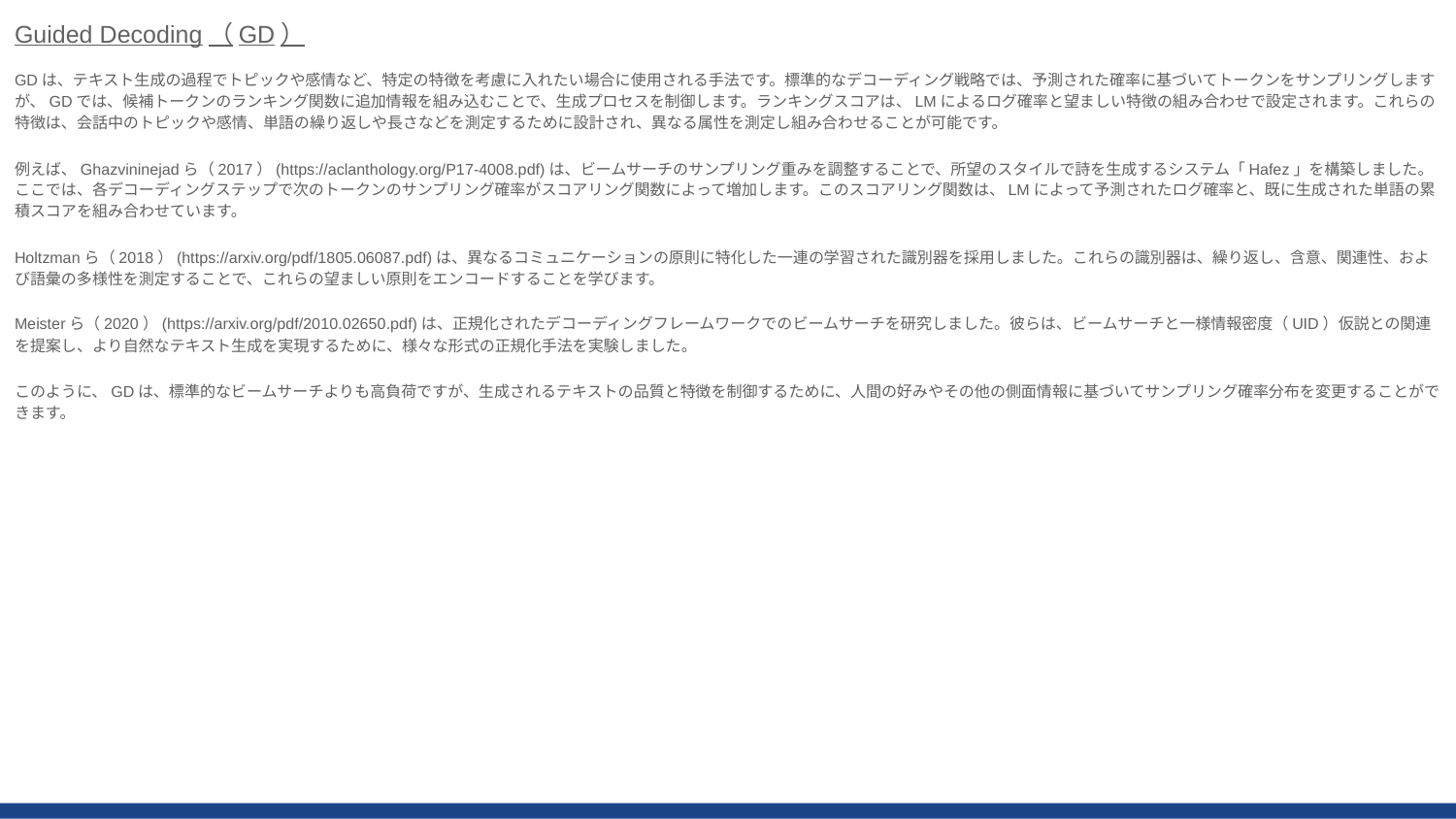

Guided Decoding（GD）
GDは、テキスト生成の過程でトピックや感情など、特定の特徴を考慮に入れたい場合に使用される手法です。標準的なデコーディング戦略では、予測された確率に基づいてトークンをサンプリングしますが、GDでは、候補トークンのランキング関数に追加情報を組み込むことで、生成プロセスを制御します。ランキングスコアは、LMによるログ確率と望ましい特徴の組み合わせで設定されます。これらの特徴は、会話中のトピックや感情、単語の繰り返しや長さなどを測定するために設計され、異なる属性を測定し組み合わせることが可能です。
例えば、Ghazvininejadら（2017）(https://aclanthology.org/P17-4008.pdf)は、ビームサーチのサンプリング重みを調整することで、所望のスタイルで詩を生成するシステム「Hafez」を構築しました。ここでは、各デコーディングステップで次のトークンのサンプリング確率がスコアリング関数によって増加します。このスコアリング関数は、LMによって予測されたログ確率と、既に生成された単語の累積スコアを組み合わせています。
Holtzmanら（2018）(https://arxiv.org/pdf/1805.06087.pdf)は、異なるコミュニケーションの原則に特化した一連の学習された識別器を採用しました。これらの識別器は、繰り返し、含意、関連性、および語彙の多様性を測定することで、これらの望ましい原則をエンコードすることを学びます。
Meisterら（2020）(https://arxiv.org/pdf/2010.02650.pdf)は、正規化されたデコーディングフレームワークでのビームサーチを研究しました。彼らは、ビームサーチと一様情報密度（UID）仮説との関連を提案し、より自然なテキスト生成を実現するために、様々な形式の正規化手法を実験しました。
このように、GDは、標準的なビームサーチよりも高負荷ですが、生成されるテキストの品質と特徴を制御するために、人間の好みやその他の側面情報に基づいてサンプリング確率分布を変更することができます。